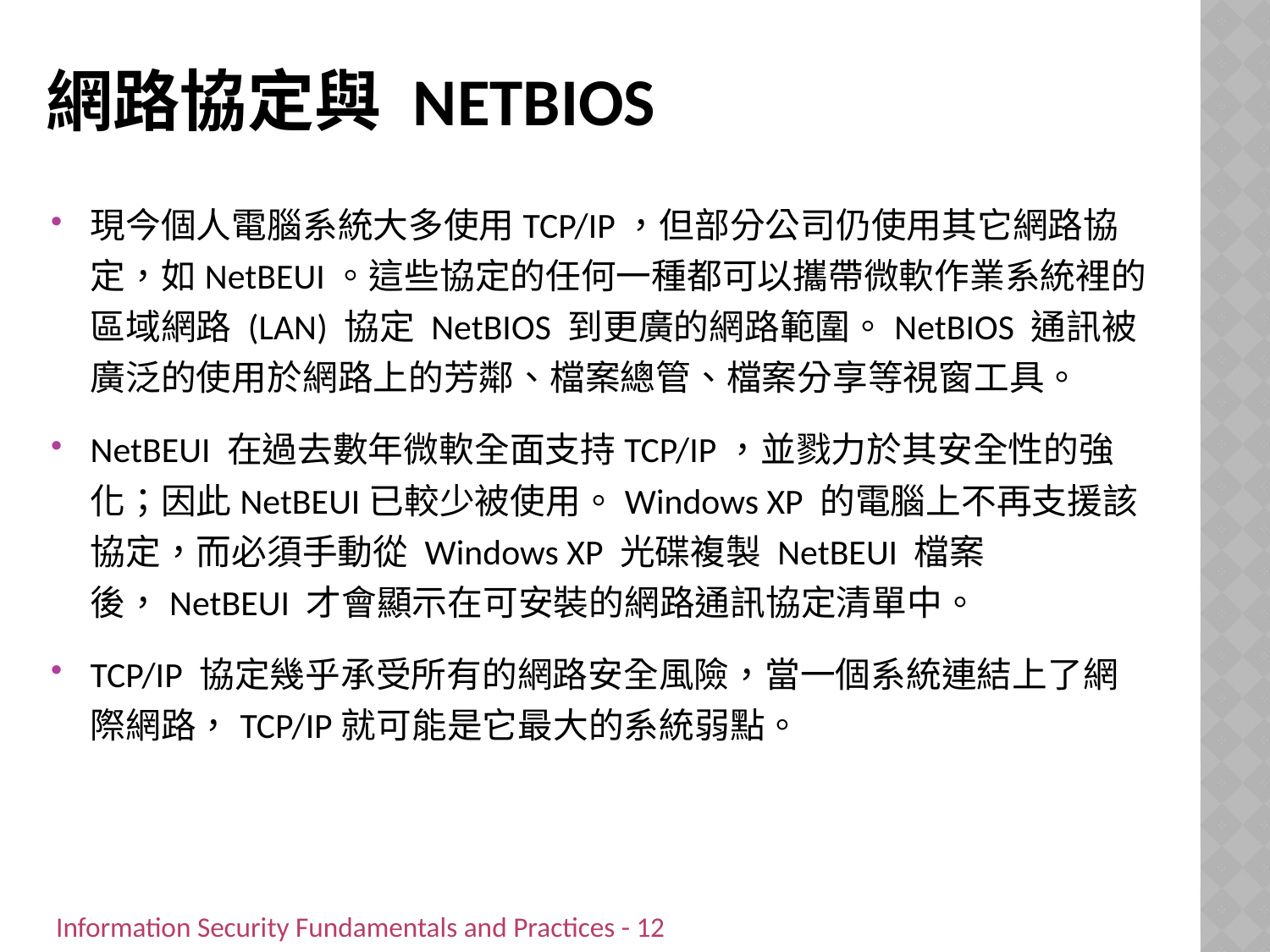

# 網路協定與 NetBIOS
現今個人電腦系統大多使用TCP/IP，但部分公司仍使用其它網路協定，如NetBEUI。這些協定的任何一種都可以攜帶微軟作業系統裡的區域網路 (LAN) 協定 NetBIOS 到更廣的網路範圍。NetBIOS 通訊被廣泛的使用於網路上的芳鄰、檔案總管、檔案分享等視窗工具。
NetBEUI 在過去數年微軟全面支持TCP/IP，並戮力於其安全性的強化；因此NetBEUI已較少被使用。Windows XP 的電腦上不再支援該協定，而必須手動從 Windows XP 光碟複製 NetBEUI 檔案後，NetBEUI 才會顯示在可安裝的網路通訊協定清單中。
TCP/IP 協定幾乎承受所有的網路安全風險，當一個系統連結上了網際網路，TCP/IP就可能是它最大的系統弱點。